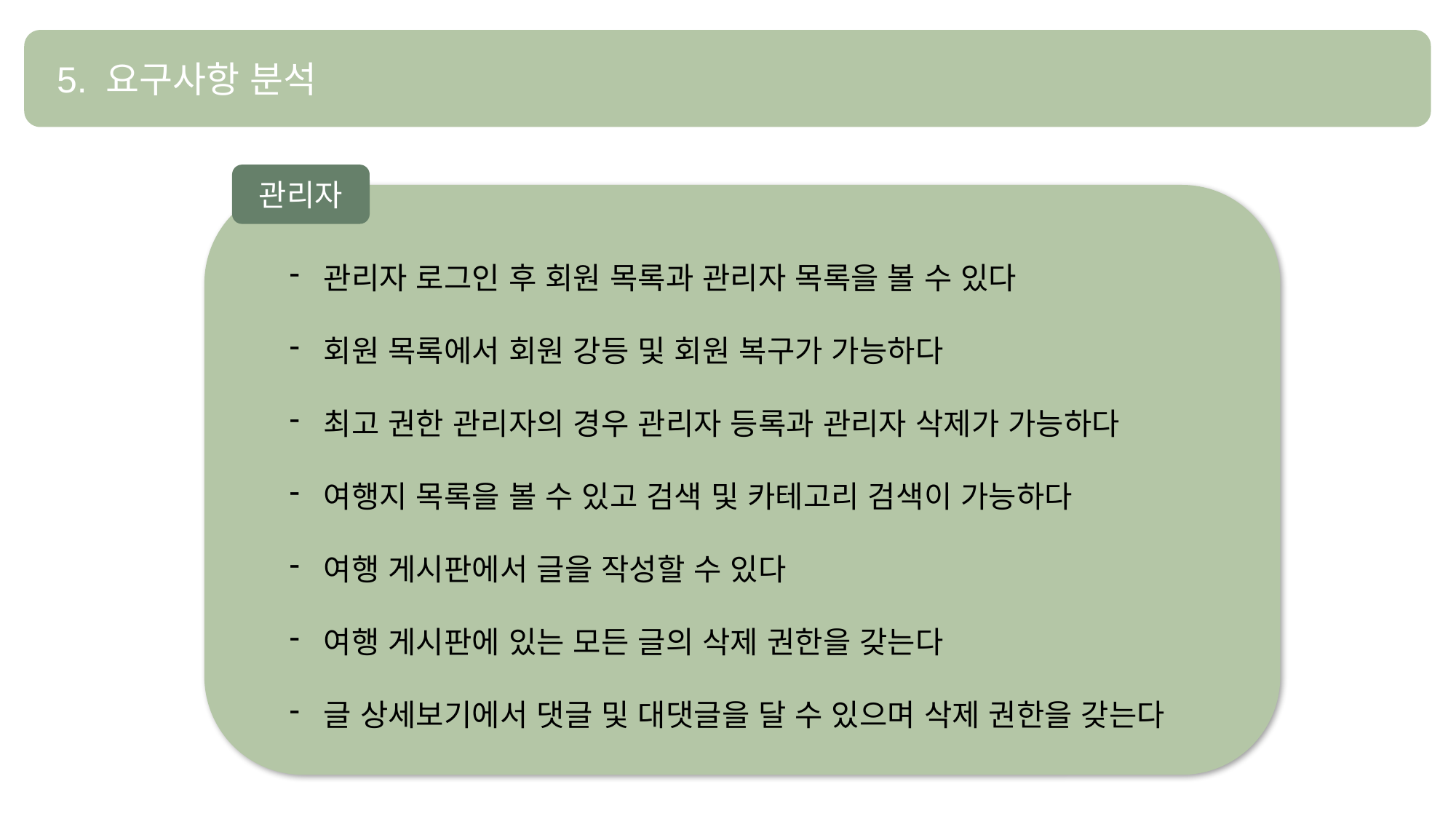

5. 요구사항 분석
관리자

관리자 로그인 후 회원 목록과 관리자 목록을 볼 수 있다
회원 목록에서 회원 강등 및 회원 복구가 가능하다
최고 권한 관리자의 경우 관리자 등록과 관리자 삭제가 가능하다
여행지 목록을 볼 수 있고 검색 및 카테고리 검색이 가능하다
여행 게시판에서 글을 작성할 수 있다
여행 게시판에 있는 모든 글의 삭제 권한을 갖는다
글 상세보기에서 댓글 및 대댓글을 달 수 있으며 삭제 권한을 갖는다